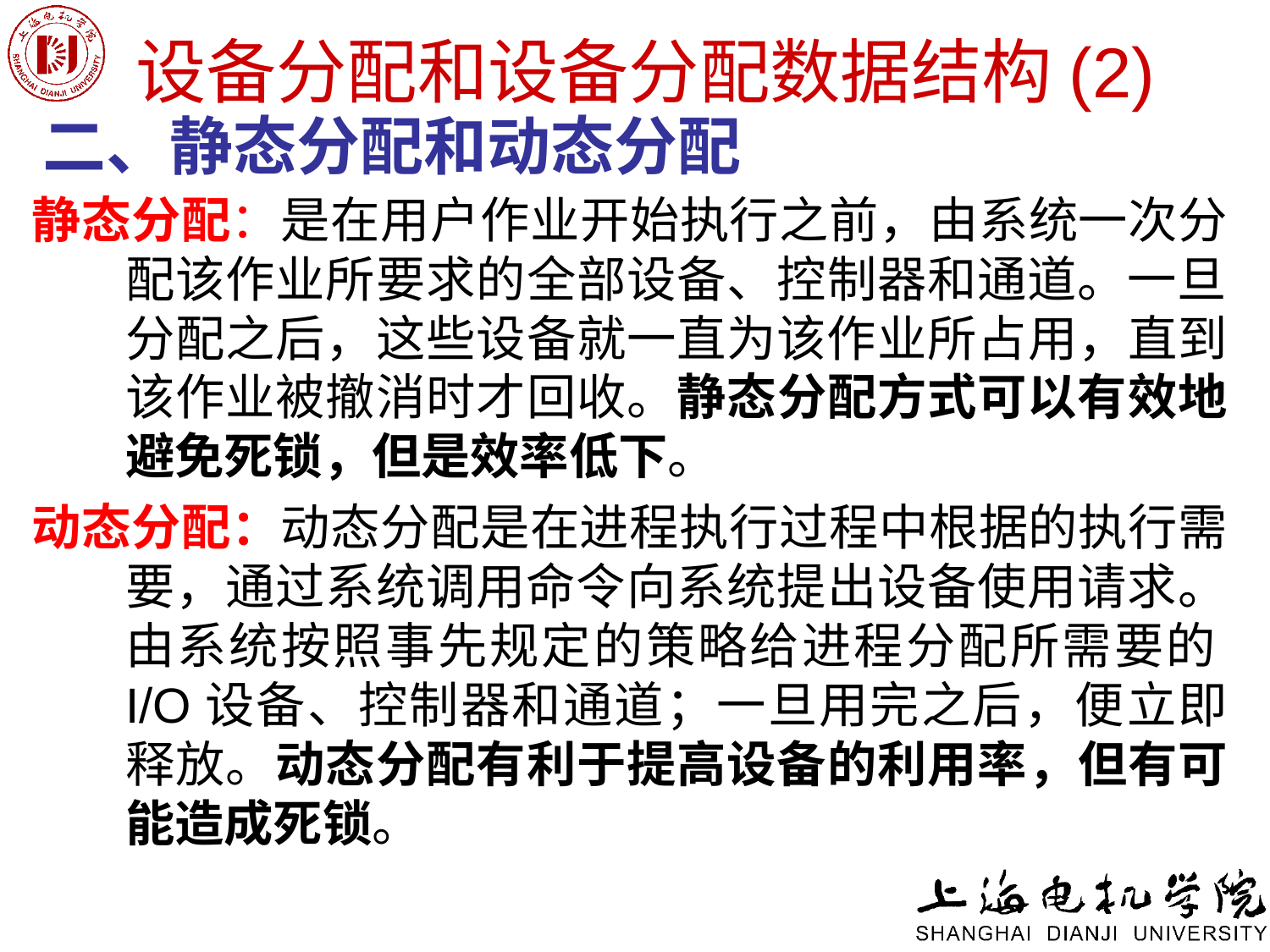

# 设备分配和设备分配数据结构(2)
二、静态分配和动态分配
静态分配：是在用户作业开始执行之前，由系统一次分配该作业所要求的全部设备、控制器和通道。一旦分配之后，这些设备就一直为该作业所占用，直到该作业被撤消时才回收。静态分配方式可以有效地避免死锁，但是效率低下。
动态分配：动态分配是在进程执行过程中根据的执行需要，通过系统调用命令向系统提出设备使用请求。由系统按照事先规定的策略给进程分配所需要的I/O设备、控制器和通道；一旦用完之后，便立即释放。动态分配有利于提高设备的利用率，但有可能造成死锁。